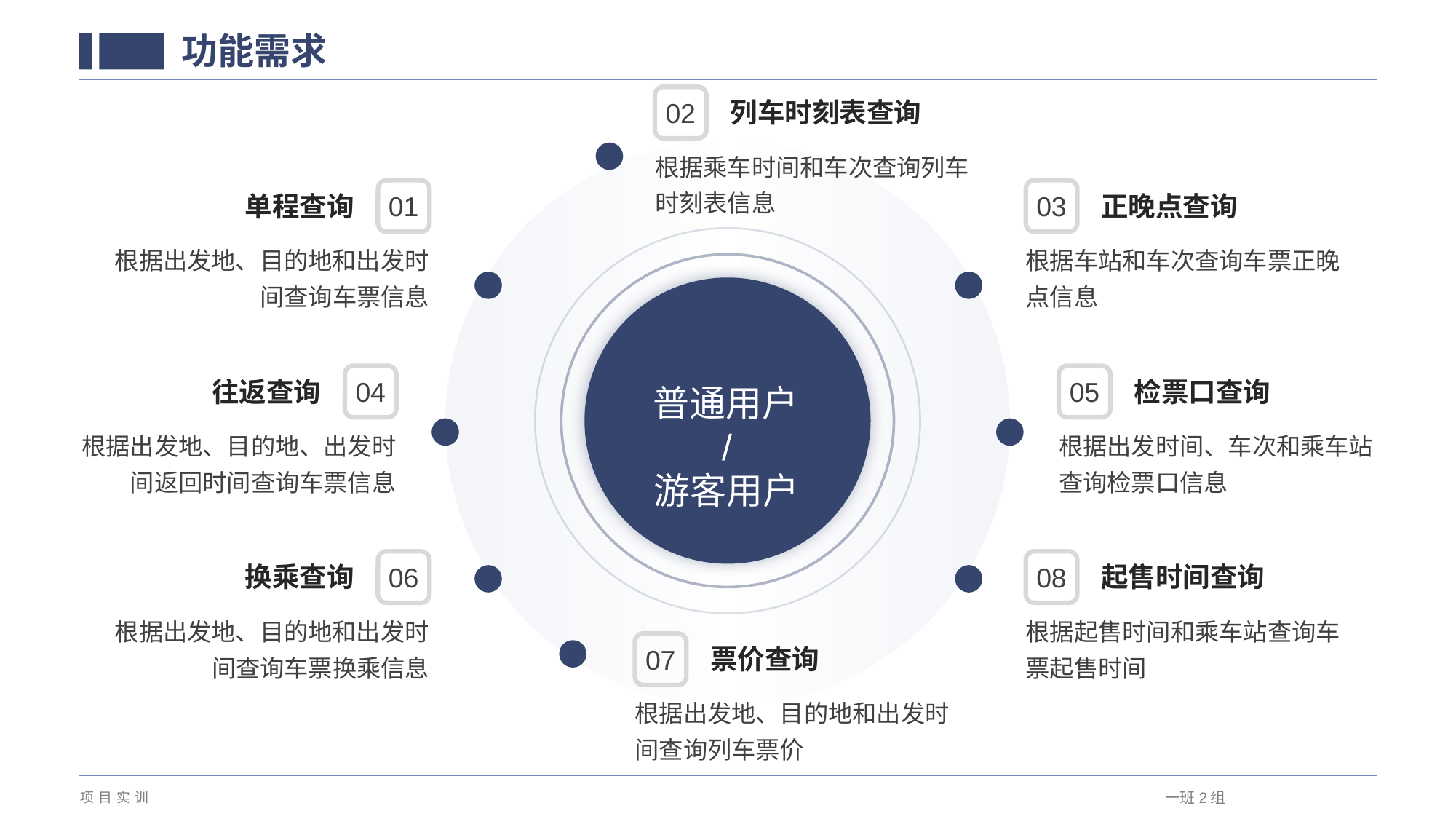

功能需求
02
列车时刻表查询
根据乘车时间和车次查询列车时刻表信息

01
03
单程查询
正晚点查询

根据出发地、目的地和出发时间查询车票信息
根据车站和车次查询车票正晚点信息

04
05
往返查询
检票口查询
普通用户/
游客用户
根据出发地、目的地、出发时间返回时间查询车票信息

根据出发时间、车次和乘车站查询检票口信息
06
08
换乘查询
起售时间查询

根据出发地、目的地和出发时间查询车票换乘信息
根据起售时间和乘车站查询车票起售时间
07
票价查询

根据出发地、目的地和出发时间查询列车票价